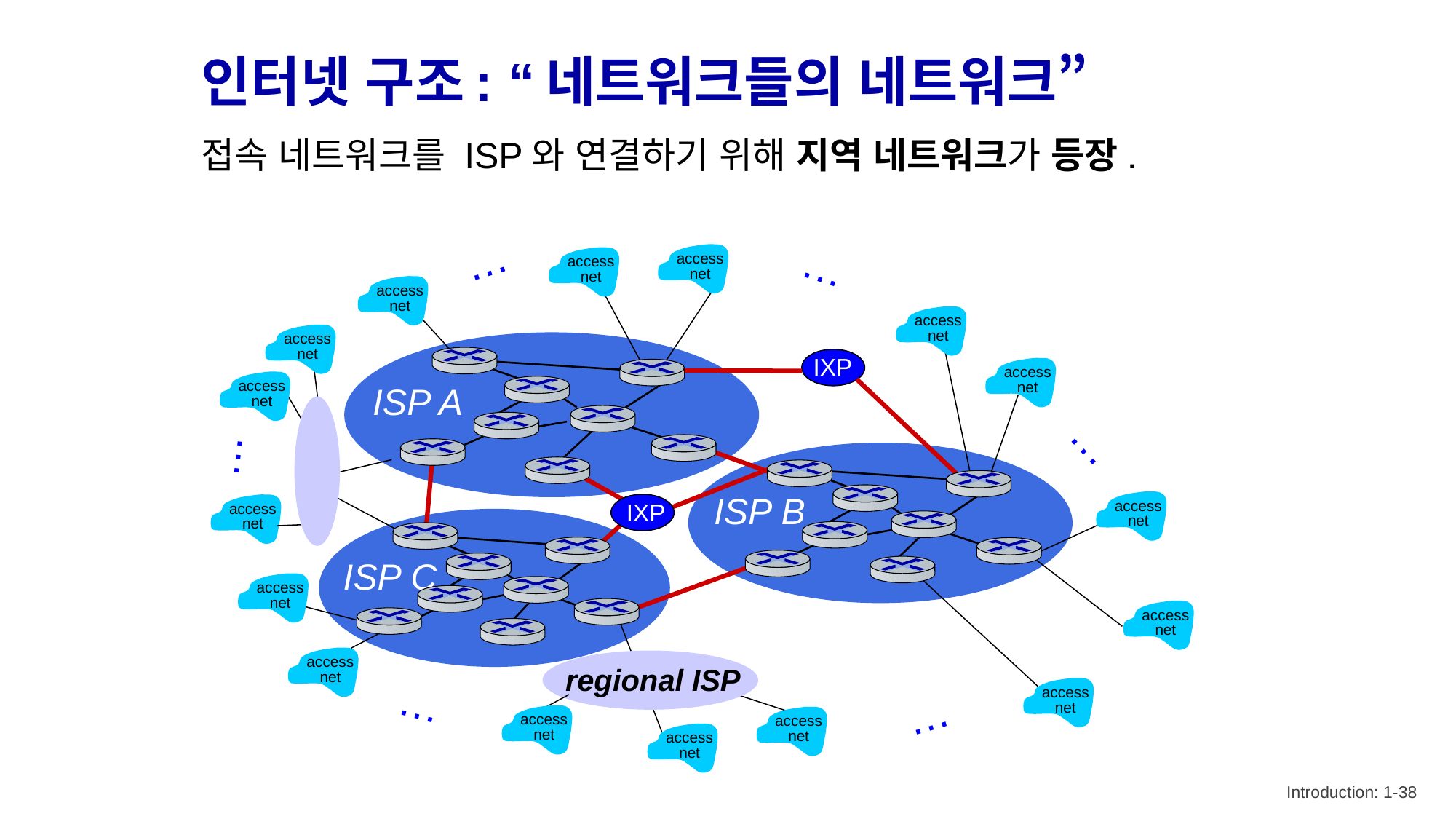

# 인터넷 구조: “네트워크들의 네트워크”
접속 네트워크를 ISP와 연결하기 위해 지역 네트워크가 등장.
…
…

access
net

access
net

access
net

access
net

access
net

IXP

access
net

access
net
ISP A

…

…

ISP B

access
net
IXP

access
net

ISP C

access
net

access
net

access
net

regional ISP

access
net
…

access
net

access
net
…

access
net
Introduction: 1-38